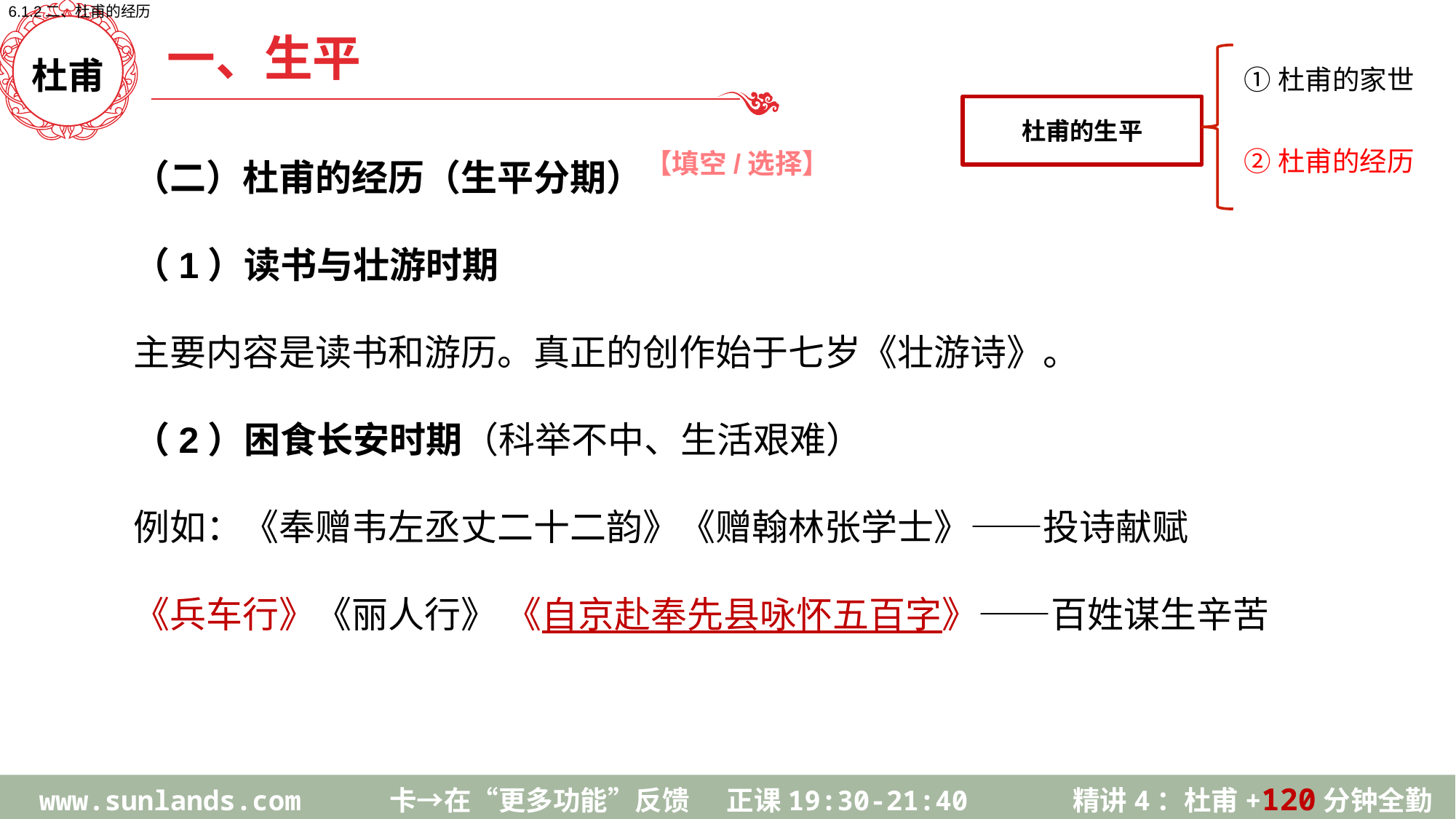

6.1.2二、杜甫的经历

一、生平

杜甫的生平
杜甫
①杜甫的家世

②杜甫的经历

（二）杜甫的经历（生平分期）
（1）读书与壮游时期
主要内容是读书和游历。真正的创作始于七岁《壮游诗》。
（2）困食长安时期（科举不中、生活艰难）
例如：《奉赠韦左丞丈二十二韵》《赠翰林张学士》——投诗献赋
《兵车行》《丽人行》 《自京赴奉先县咏怀五百字》——百姓谋生辛苦
【填空/选择】